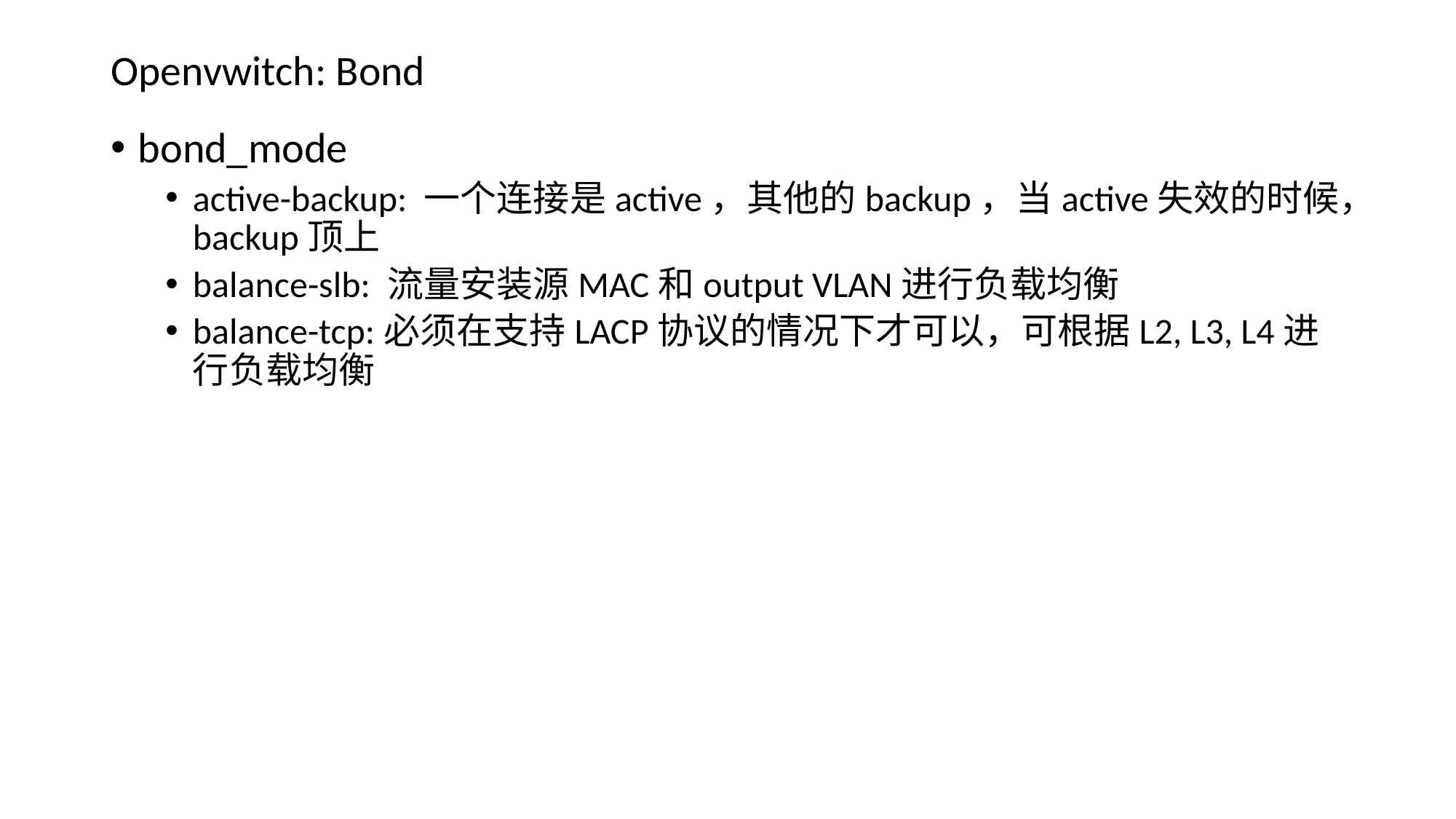

# Openvwitch: Bond
bond_mode
active-backup: 一个连接是active，其他的backup，当active失效的时候，backup顶上
balance-slb: 流量安装源MAC和output VLAN进行负载均衡
balance-tcp:必须在支持LACP协议的情况下才可以，可根据L2, L3, L4进行负载均衡